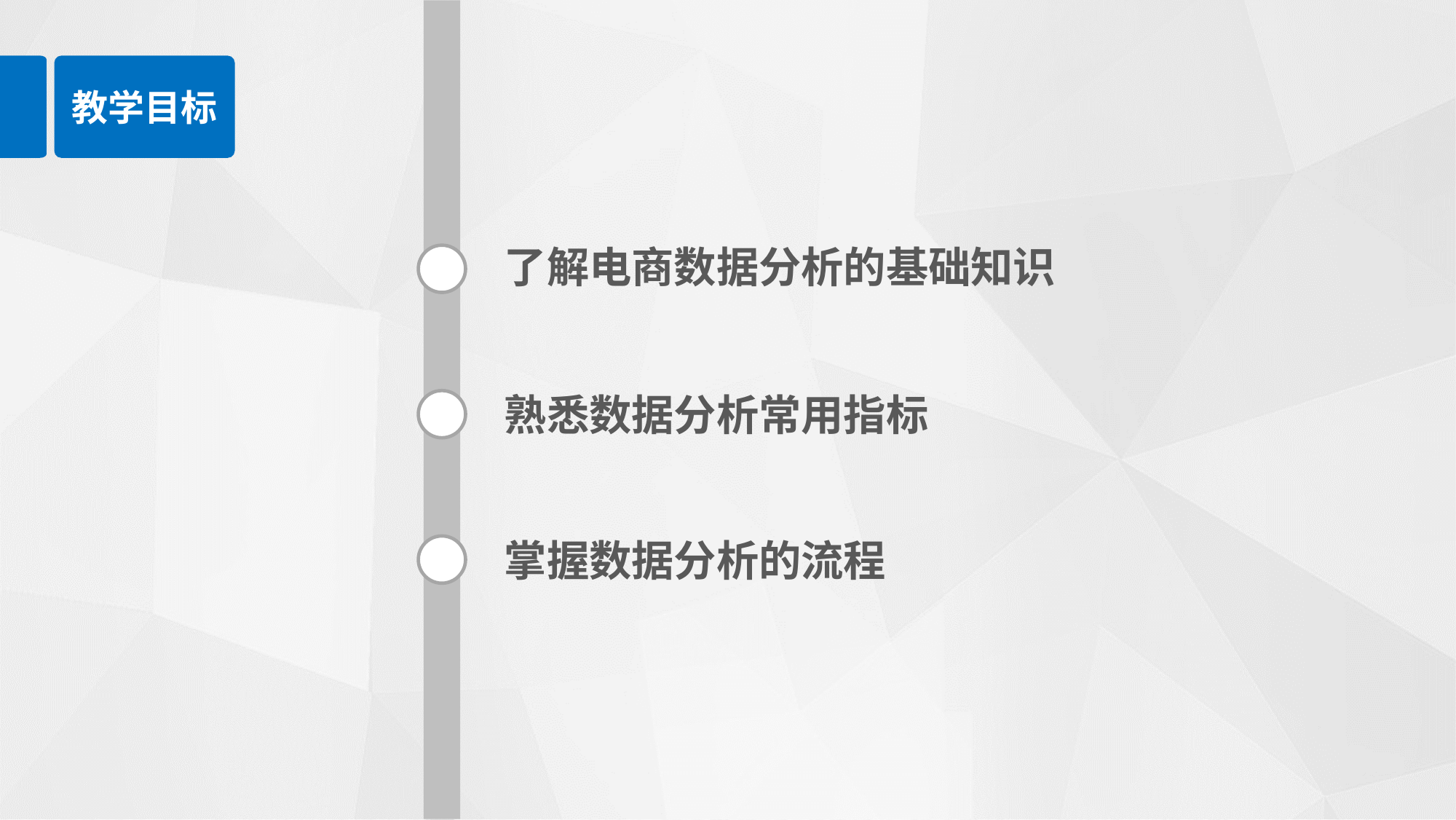

教学目标

了解电商数据分析的基础知识

熟悉数据分析常用指标

掌握数据分析的流程